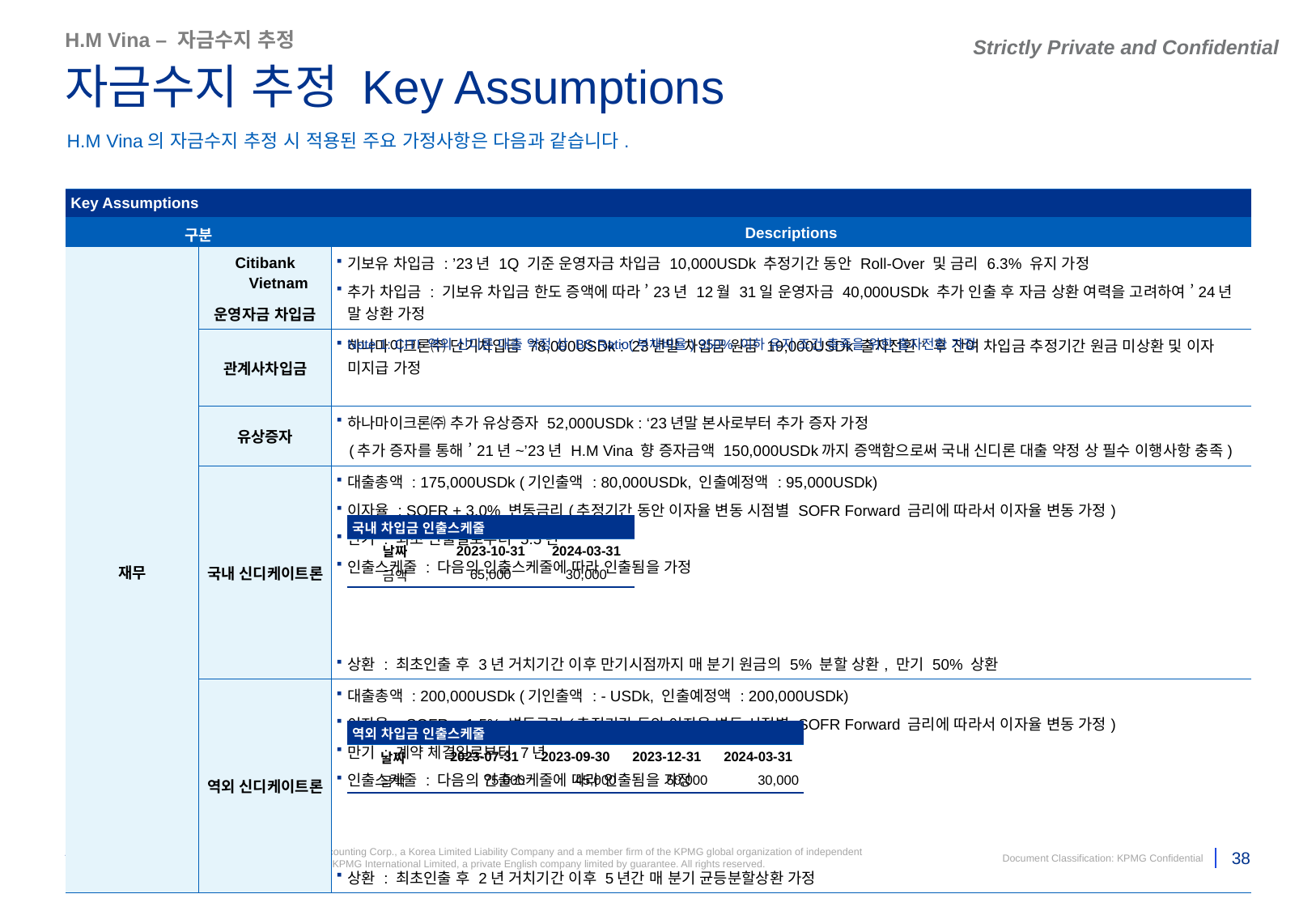

H.M Vina – 자금수지 추정
자금수지 추정 Key Assumptions
H.M Vina의 자금수지 추정 시 적용된 주요 가정사항은 다음과 같습니다.
| Key Assumptions |  |  |
| --- | --- | --- |
| 구분 |  | Descriptions |
| 재무 | Citibank Vietnam 운영자금 차입금 | 기보유 차입금 : ’23년 1Q 기준 운영자금 차입금 10,000USDk 추정기간 동안 Roll-Over 및 금리 6.3% 유지 가정 추가 차입금 : 기보유 차입금 한도 증액에 따라 ’23년 12월 31일 운영자금 40,000USDk 추가 인출 후 자금 상환 여력을 고려하여 ’24년 말 상환 가정 |
|  | 관계사차입금 | 하나마이크론㈜ 단기차입금 78,000USDk : ’23년말 차입금 원금 19,000USDk 출자전환1 후 잔여 차입금 추정기간 원금 미상환 및 이자 미지급 가정 |
|  | 유상증자 | 하나마이크론㈜ 추가 유상증자 52,000USDk : ‘23년말 본사로부터 추가 증자 가정 (추가 증자를 통해 ’21년~’23년 H.M Vina 향 증자금액 150,000USDk까지 증액함으로써 국내 신디론 대출 약정 상 필수 이행사항 충족) |
|  | 국내 신디케이트론 | 대출총액 : 175,000USDk (기인출액 : 80,000USDk, 인출예정액 : 95,000USDk) 이자율 : SOFR + 3.0% 변동금리(추정기간 동안 이자율 변동 시점별 SOFR Forward 금리에 따라서 이자율 변동 가정) 만기 : 최초 인출일로부터 5.5년 인출스케줄 : 다음의 인출스케줄에 따라 인출됨을 가정 상환 : 최초인출 후 3년 거치기간 이후 만기시점까지 매 분기 원금의 5% 분할 상환, 만기 50% 상환 |
|  | 역외 신디케이트론 | 대출총액 : 200,000USDk (기인출액 : - USDk, 인출예정액 : 200,000USDk) 이자율 : SOFR + 1.5% 변동금리(추정기간 동안 이자율 변동 시점별 SOFR Forward 금리에 따라서 이자율 변동 가정) 만기 : 계약 체결일로부터 7년 인출스케줄 : 다음의 인출스케줄에 따라 인출됨을 가정 상환 : 최초인출 후 2년 거치기간 이후 5년간 매 분기 균등분할상환 가정 |
Note 1: CITI 역외 신디론 대출 약정 상 BS Ratio(부채비율) 350% 이하 유지 조건 충족을 위한 출자전환 가정
| 국내 차입금 인출스케줄 |  |  |
| --- | --- | --- |
| 날짜 | 2023-10-31 | 2024-03-31 |
| 금액 | 65,000 | 30,000 |
| 역외 차입금 인출스케줄 |  |  |  |  |
| --- | --- | --- | --- | --- |
| 날짜 | 2023-07-31 | 2023-09-30 | 2023-12-31 | 2024-03-31 |
| 금액 | 75,000 | 45,000 | 50,000 | 30,000 |